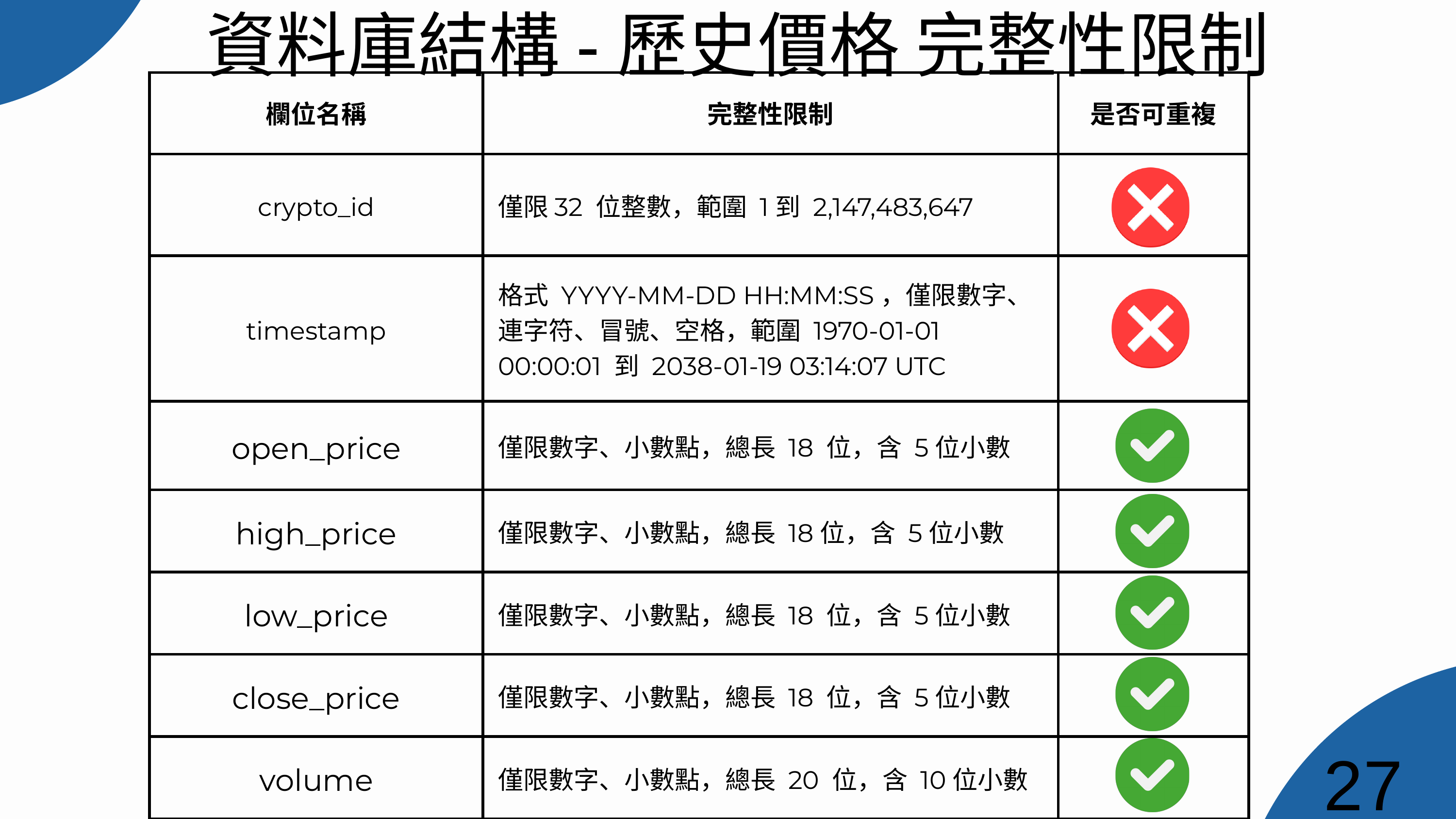

資料庫結構-歷史價格 完整性限制
| 欄位名稱 | 完整性限制 | 是否可重複 |
| --- | --- | --- |
| crypto\_id | 僅限32 位整數，範圍 1到 2,147,483,647 |  |
| timestamp | 格式 YYYY-MM-DD HH:MM:SS，僅限數字、連字符、冒號、空格，範圍 1970-01-01 00:00:01 到 2038-01-19 03:14:07 UTC |  |
| open\_price | 僅限數字、小數點，總長 18 位，含 5位小數 |  |
| high\_price | 僅限數字、小數點，總長 18位，含 5位小數 |  |
| low\_price | 僅限數字、小數點，總長 18 位，含 5位小數 |  |
| close\_price | 僅限數字、小數點，總長 18 位，含 5位小數 |  |
| volume | 僅限數字、小數點，總長 20 位，含 10位小數 |  |

27